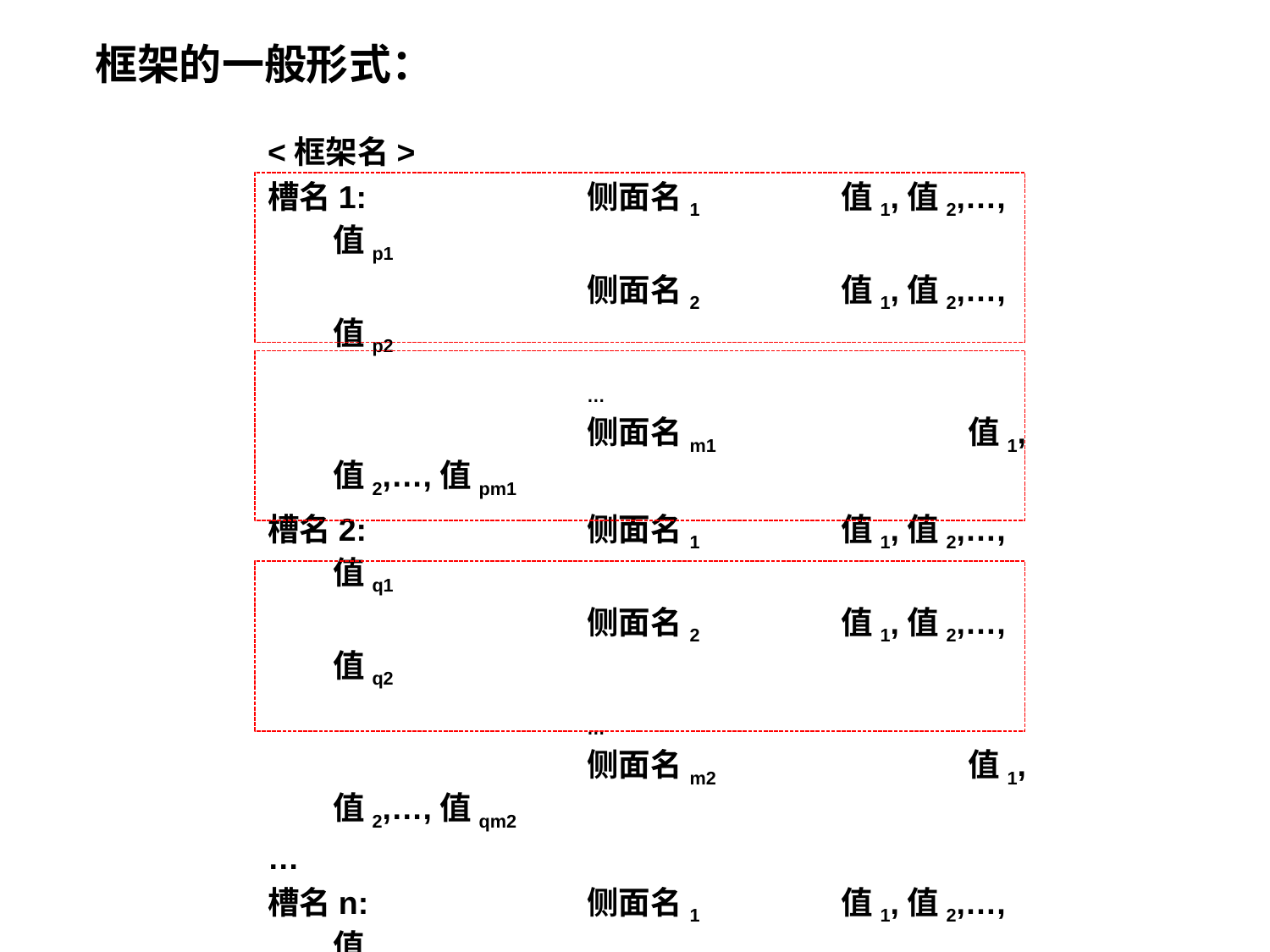

# 框架的一般形式：
<框架名>
槽名1:		侧面名1		值1,值2,…,值p1
			侧面名2		值1,值2,…,值p2
			…
			侧面名m1		值1,值2,…,值pm1
槽名2:		侧面名1		值1,值2,…,值q1
			侧面名2		值1,值2,…,值q2
			…
			侧面名m2		值1,值2,…,值qm2
…
槽名n:		侧面名1		值1,值2,…,值r1
			侧面名2		值1,值2,…,值r2
			…
			侧面名mn		值1,值2,…,值rmn
约束:		约束条件1
			约束条件2
			…
			约束条件n